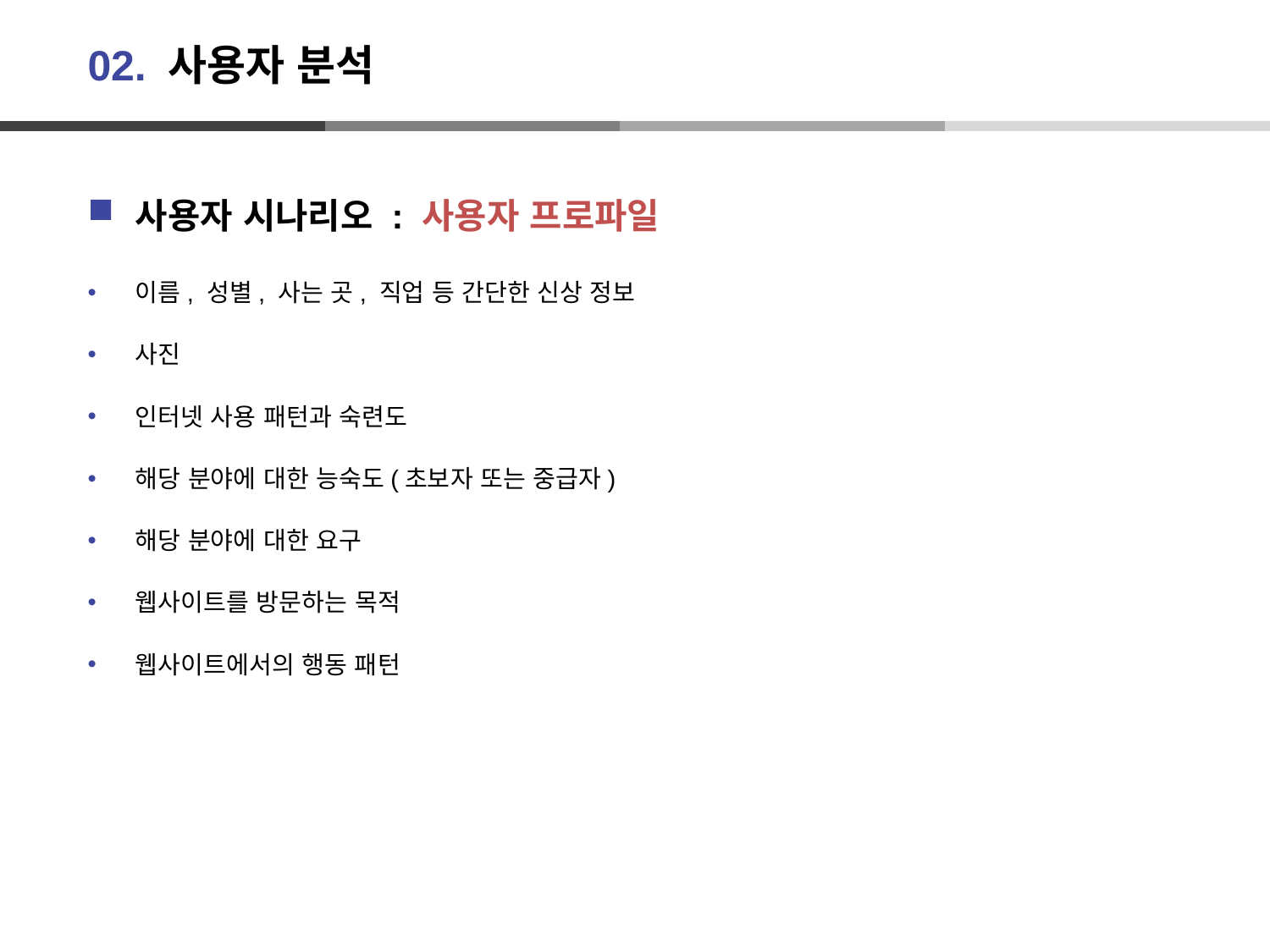

# 02. 사용자 분석
사용자 시나리오 : 사용자 프로파일
이름, 성별, 사는 곳, 직업 등 간단한 신상 정보
사진
인터넷 사용 패턴과 숙련도
해당 분야에 대한 능숙도(초보자 또는 중급자)
해당 분야에 대한 요구
웹사이트를 방문하는 목적
웹사이트에서의 행동 패턴